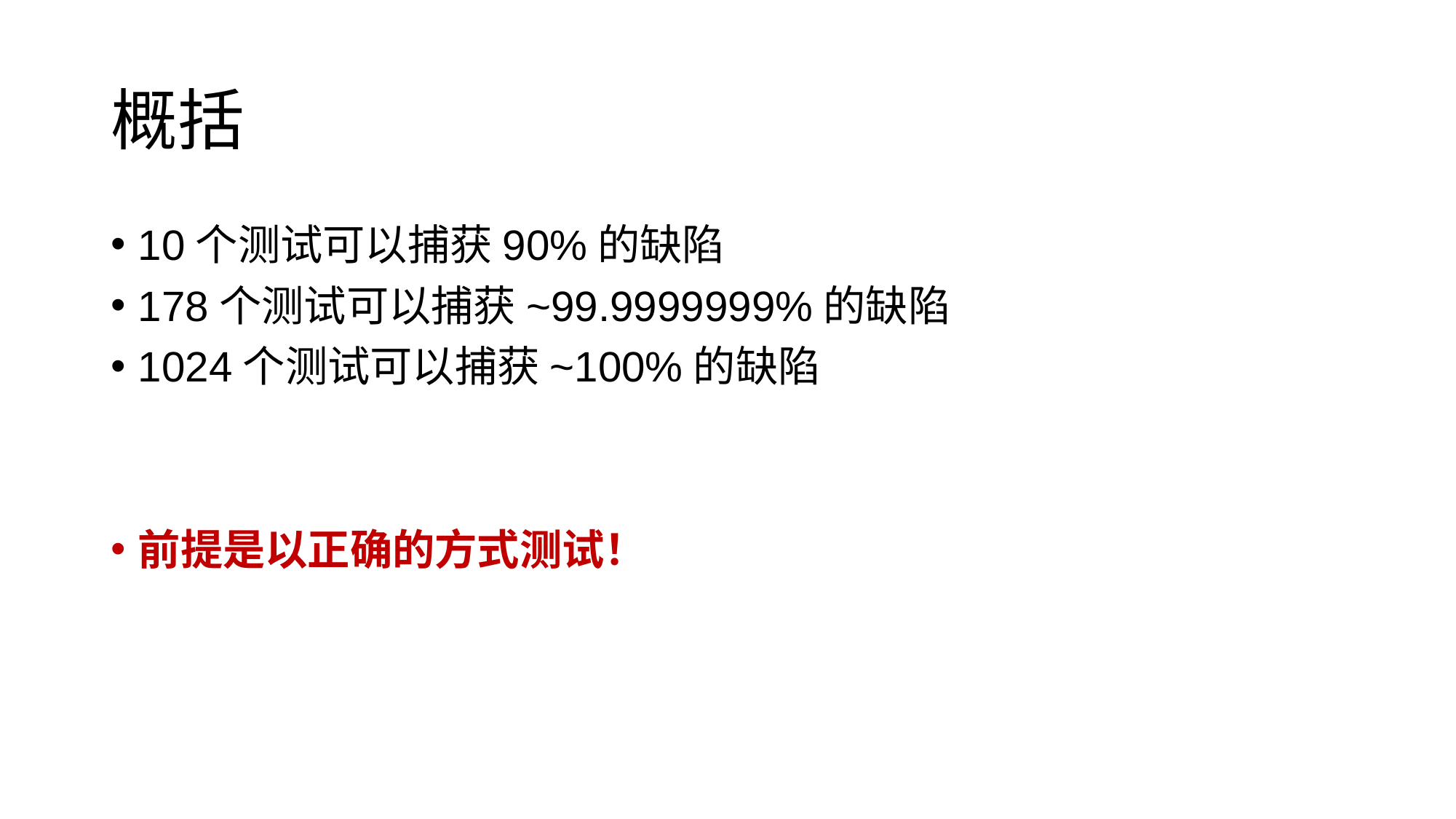

# 概括
10个测试可以捕获90%的缺陷
178个测试可以捕获~99.9999999%的缺陷
1024个测试可以捕获~100%的缺陷

前提是以正确的方式测试！